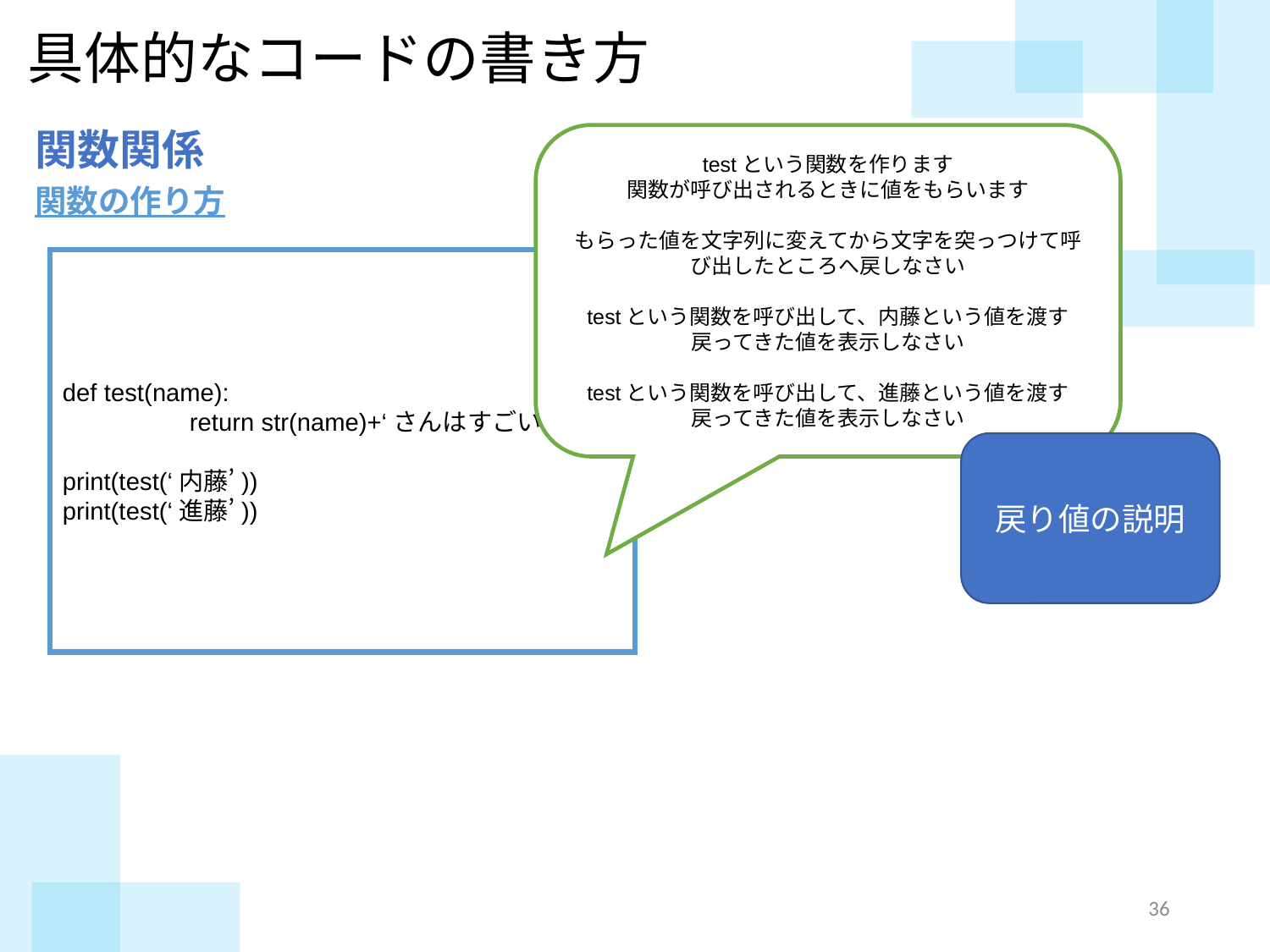

具体的なコードの書き方
関数関係
testという関数を作ります
関数が呼び出されるときに値をもらいます

もらった値を文字列に変えてから文字を突っつけて呼び出したところへ戻しなさい

testという関数を呼び出して、内藤という値を渡す
戻ってきた値を表示しなさい

testという関数を呼び出して、進藤という値を渡す
戻ってきた値を表示しなさい
関数の作り方
def test(name):
	return str(name)+‘さんはすごい’

print(test(‘内藤’))
print(test(‘進藤’))
戻り値の説明
36